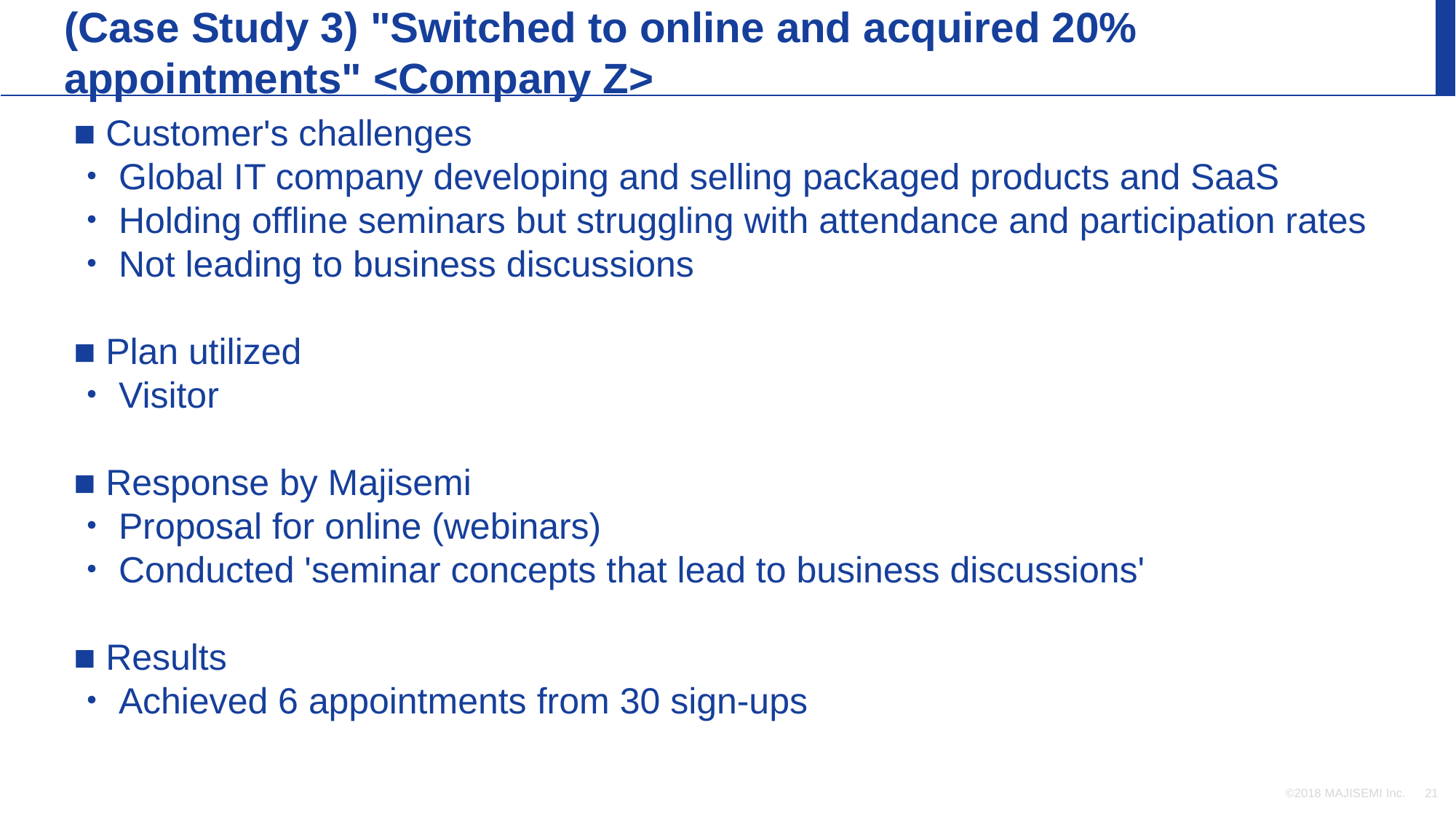

(Case Study 3) "Switched to online and acquired 20% appointments" <Company Z>
■ Customer's challenges
・Global IT company developing and selling packaged products and SaaS
・Holding offline seminars but struggling with attendance and participation rates
・Not leading to business discussions

■ Plan utilized
・Visitor

■ Response by Majisemi
・Proposal for online (webinars)
・Conducted 'seminar concepts that lead to business discussions'

■ Results
・Achieved 6 appointments from 30 sign-ups
©2018 MAJISEMI Inc.
21